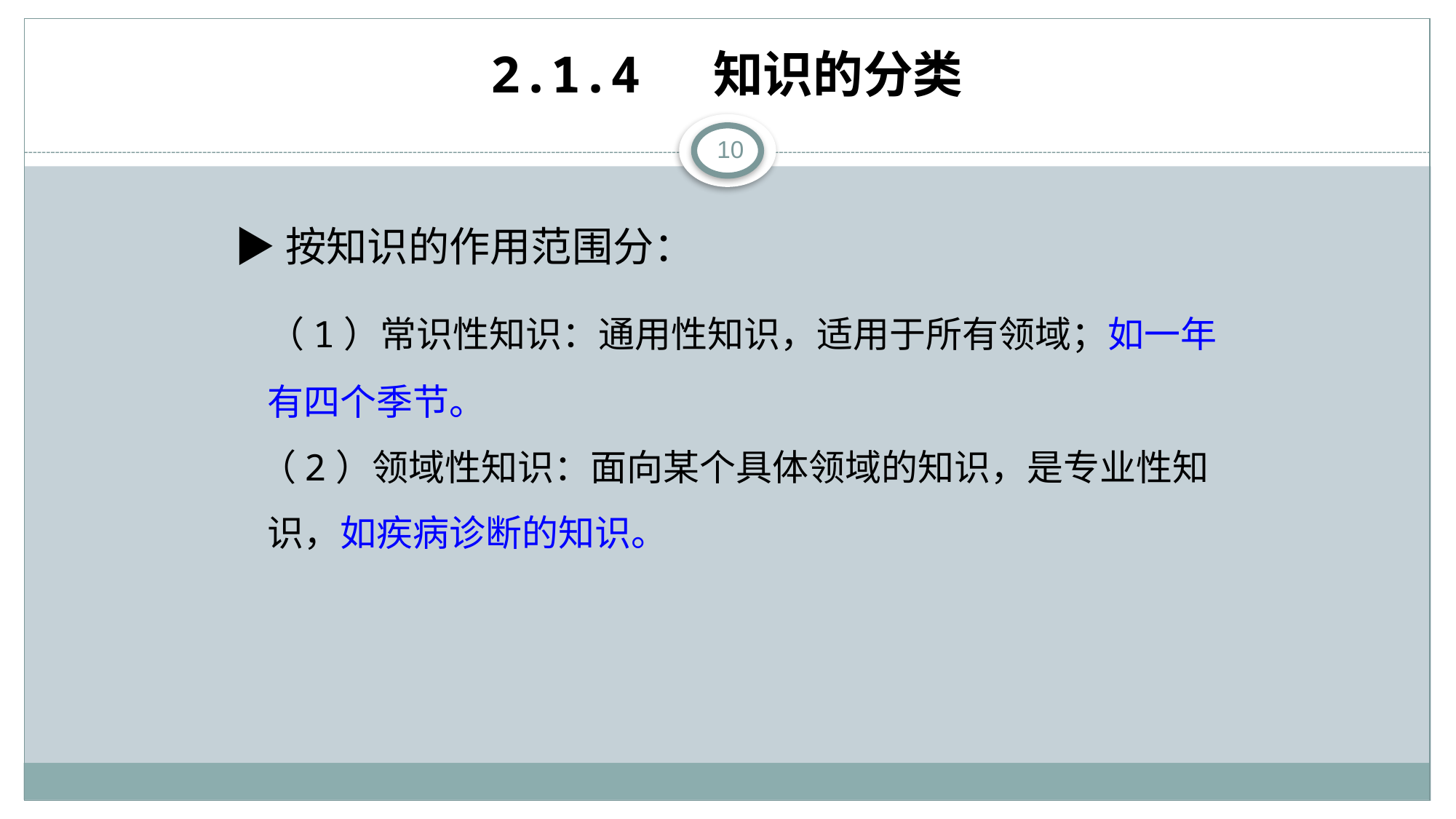

# 2.1.4  知识的分类
10
▶按知识的作用范围分：
  （1）常识性知识：通用性知识，适用于所有领域；如一年有四个季节。
  （2）领域性知识：面向某个具体领域的知识，是专业性知识，如疾病诊断的知识。